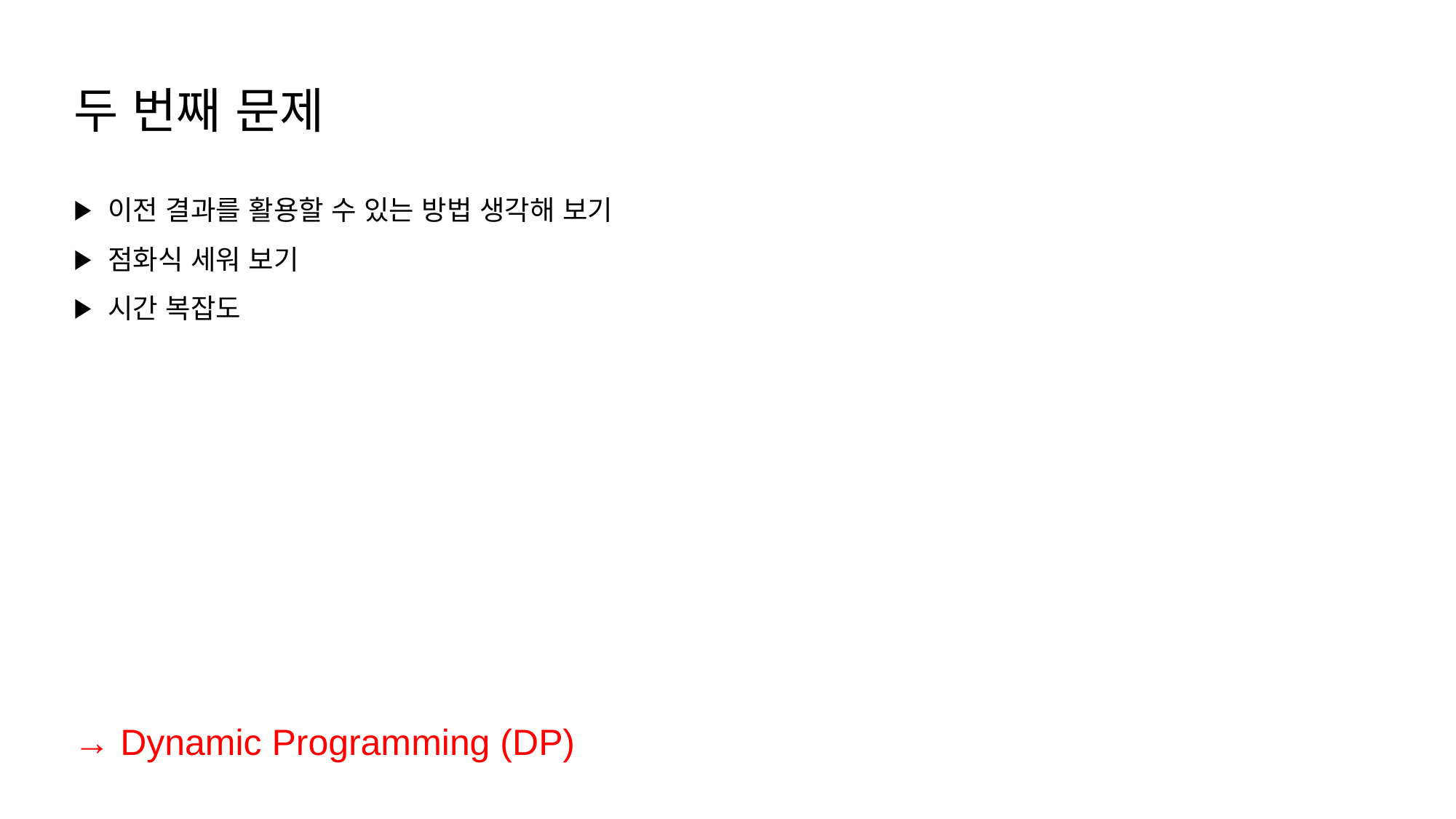

두 번째 문제
이전 결과를 활용할 수 있는 방법 생각해 보기
점화식 세워 보기
시간 복잡도

→ Dynamic Programming (DP)